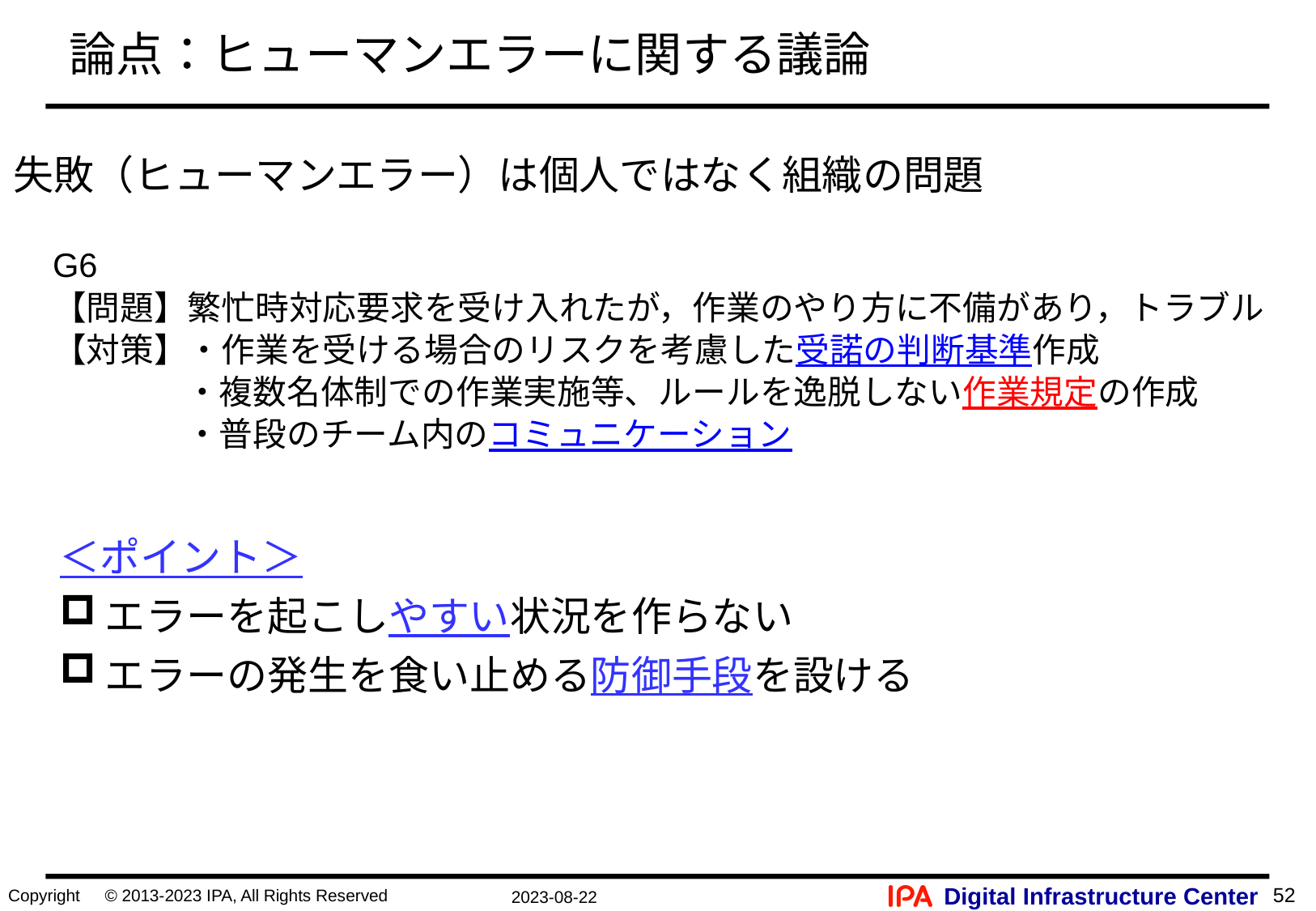

# 論点：ヒューマンエラーに関する議論
失敗（ヒューマンエラー）は個人ではなく組織の問題
G6
【問題】繁忙時対応要求を受け入れたが，作業のやり方に不備があり，トラブル
【対策】・作業を受ける場合のリスクを考慮した受諾の判断基準作成
  ・複数名体制での作業実施等、ルールを逸脱しない作業規定の作成
  ・普段のチーム内のコミュニケーション
＜ポイント＞
エラーを起こしやすい状況を作らない
エラーの発生を食い止める防御手段を設ける